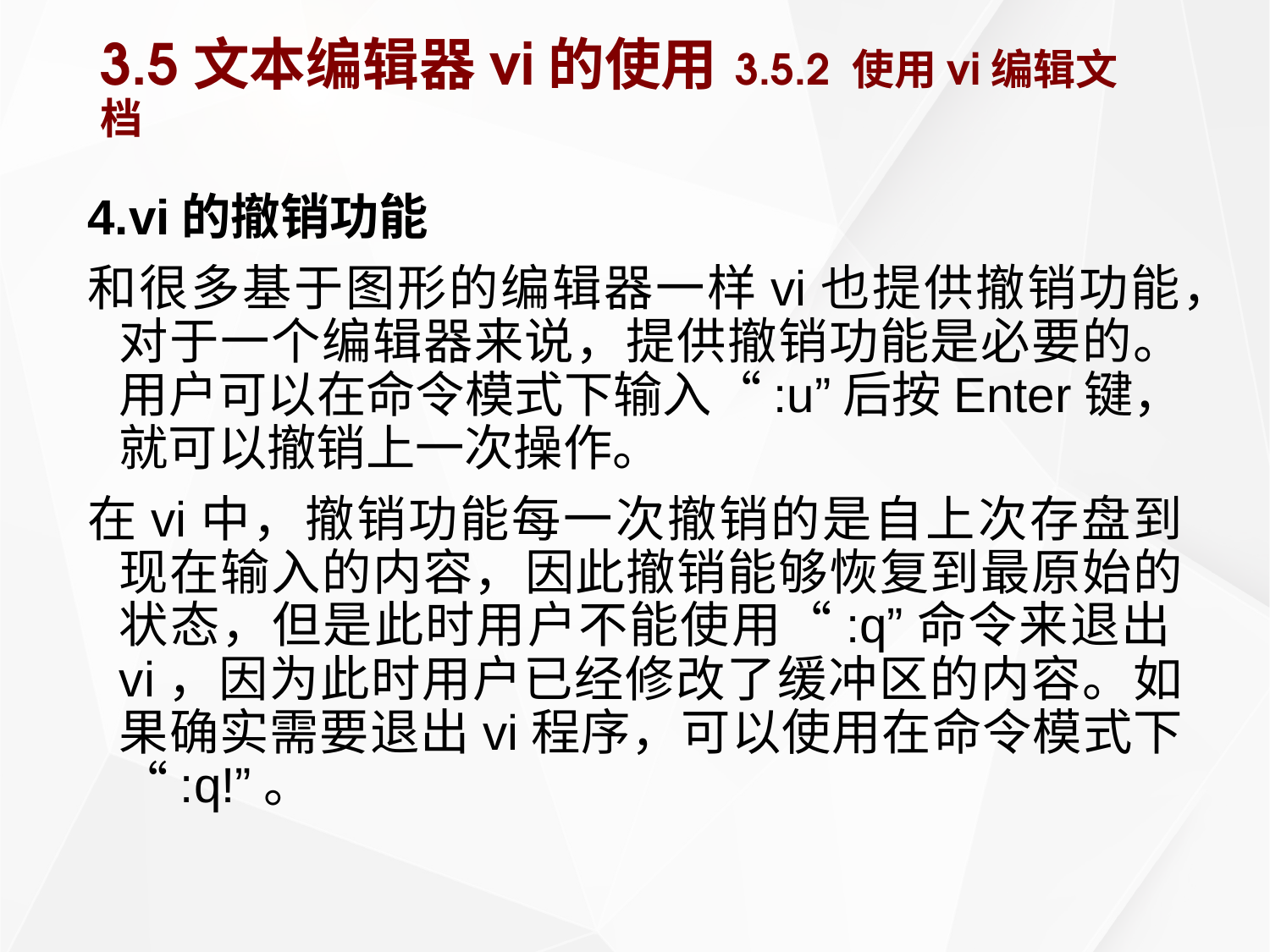

# 3.5文本编辑器vi的使用	3.5.2 使用vi编辑文档
4.vi的撤销功能
和很多基于图形的编辑器一样vi也提供撤销功能，对于一个编辑器来说，提供撤销功能是必要的。用户可以在命令模式下输入“:u”后按Enter键，就可以撤销上一次操作。
在vi中，撤销功能每一次撤销的是自上次存盘到现在输入的内容，因此撤销能够恢复到最原始的状态，但是此时用户不能使用“:q”命令来退出vi，因为此时用户已经修改了缓冲区的内容。如果确实需要退出vi程序，可以使用在命令模式下“:q!”。